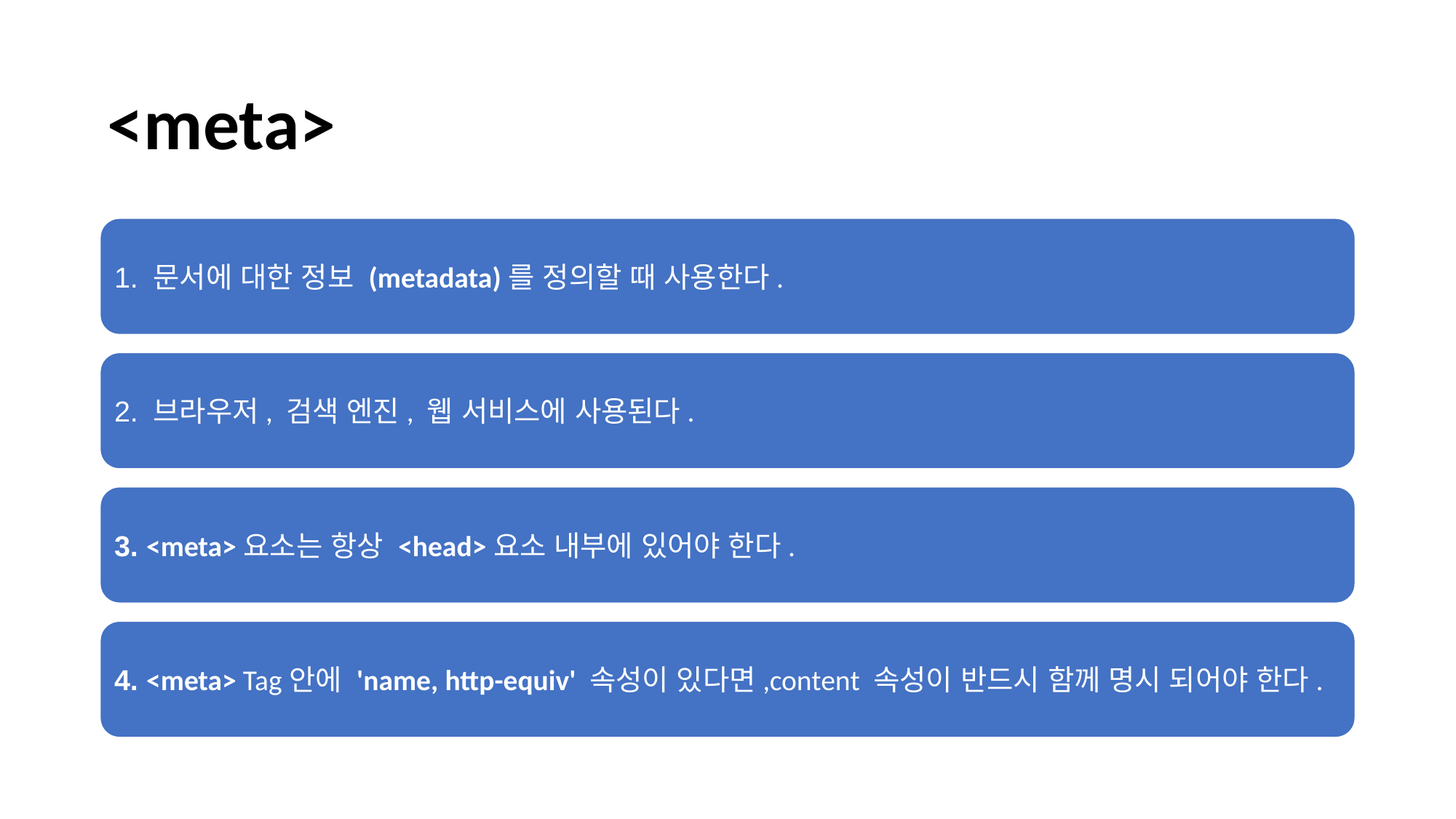

# <meta>
1. 문서에 대한 정보 (metadata)를 정의할 때 사용한다.
2. 브라우저, 검색 엔진, 웹 서비스에 사용된다.
3. <meta>요소는 항상 <head>요소 내부에 있어야 한다.
4. <meta> Tag안에 'name, http-equiv' 속성이 있다면,content 속성이 반드시 함께 명시 되어야 한다.